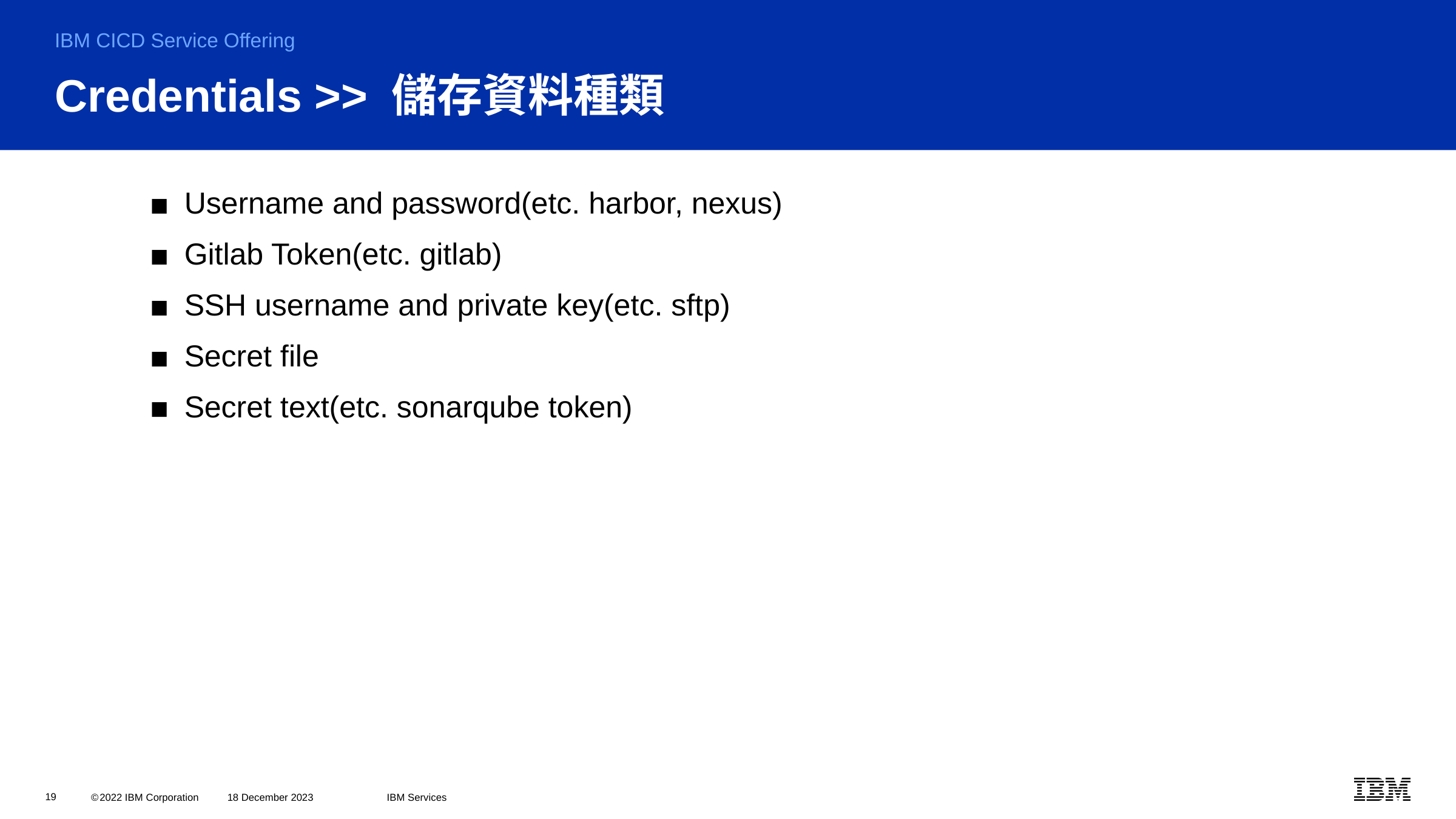

IBM CICD Service Offering
# Credentials >> 儲存資料種類
Username and password(etc. harbor, nexus)
Gitlab Token(etc. gitlab)
SSH username and private key(etc. sftp)
Secret file
Secret text(etc. sonarqube token)